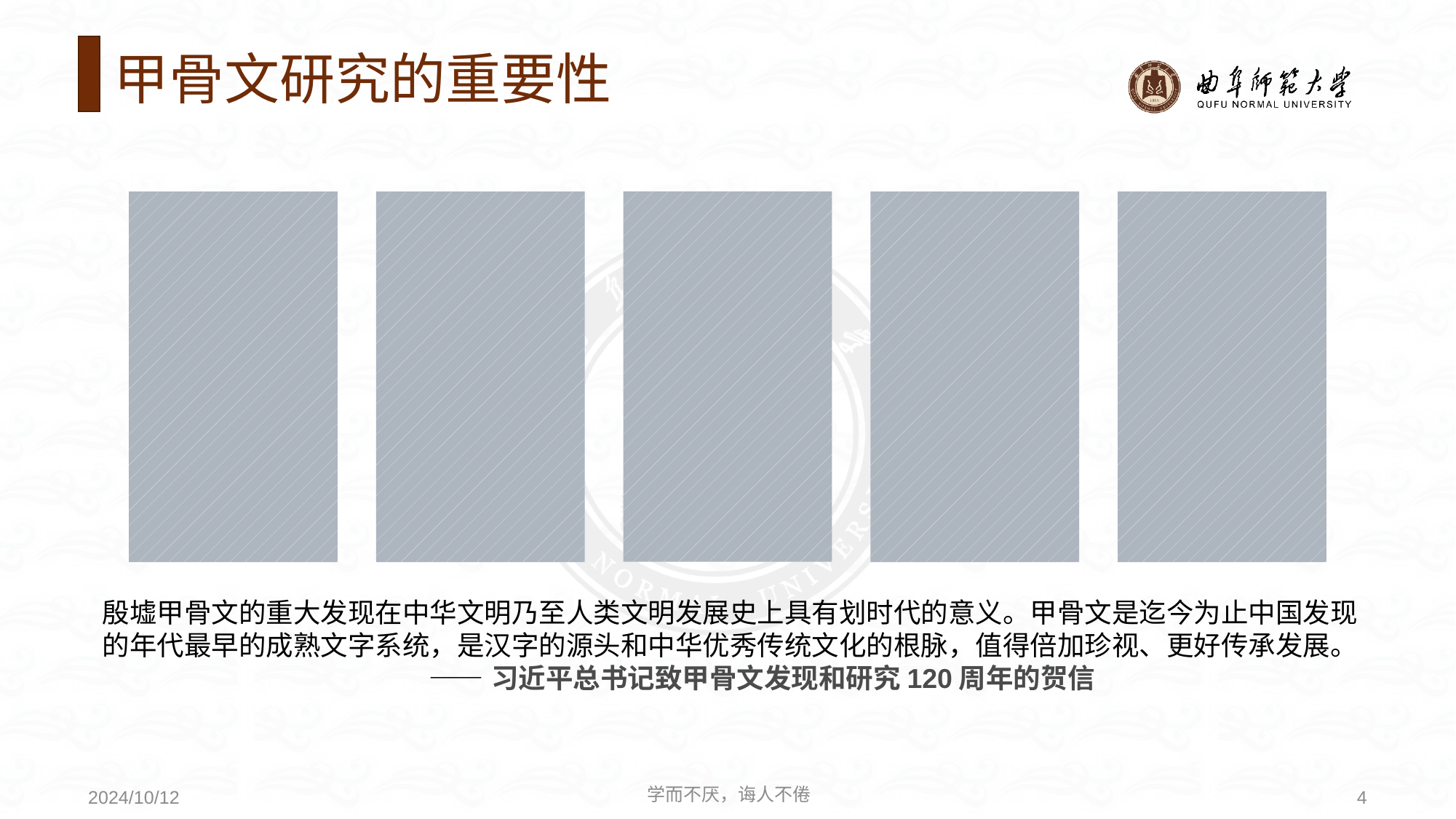

# 甲骨文研究的重要性
殷墟甲骨文的重大发现在中华文明乃至人类文明发展史上具有划时代的意义。甲骨文是迄今为止中国发现的年代最早的成熟文字系统，是汉字的源头和中华优秀传统文化的根脉，值得倍加珍视、更好传承发展。
                                                     ——习近平总书记致甲骨文发现和研究120周年的贺信

学而不厌，诲人不倦
4
2024/10/12